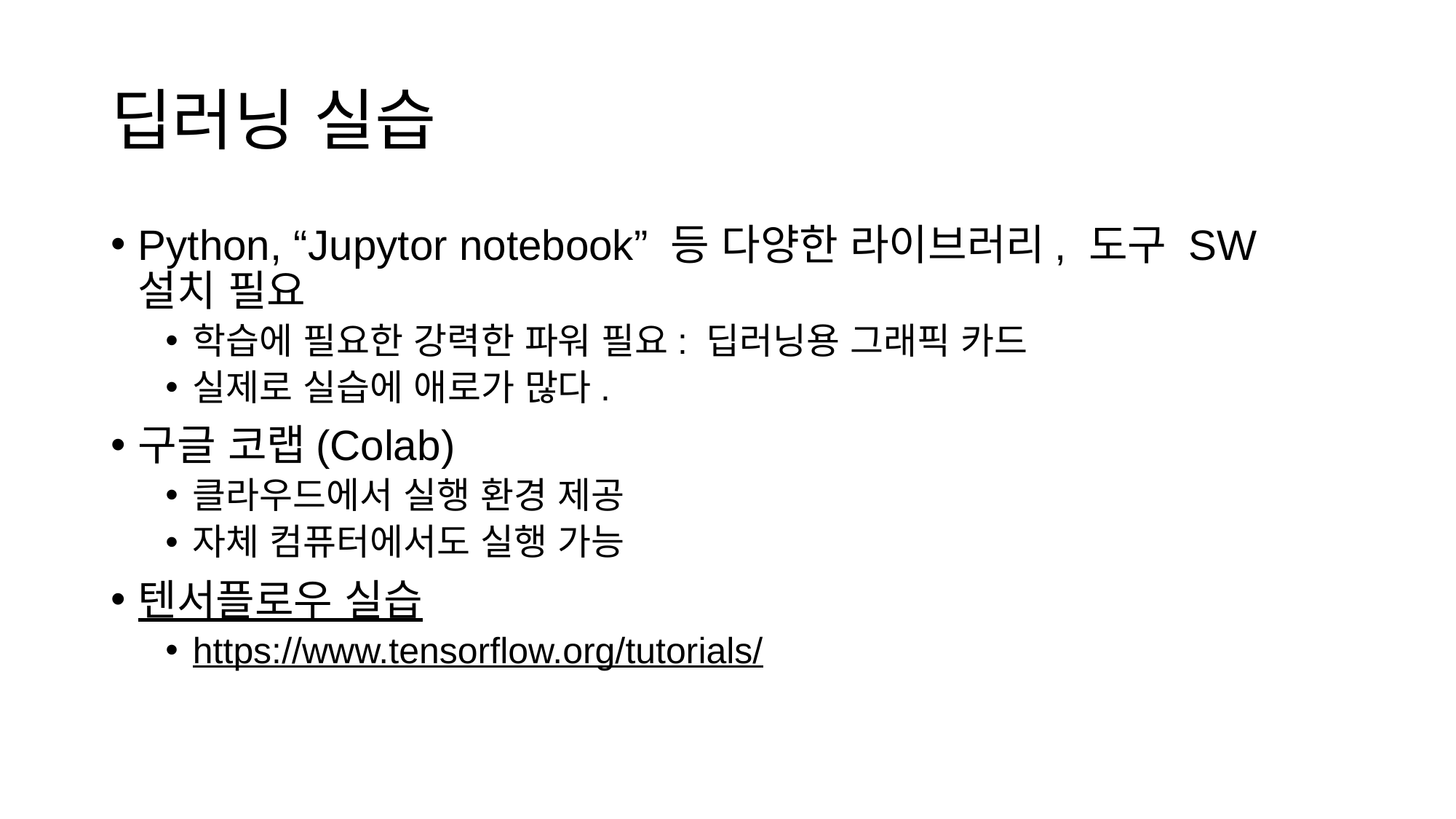

# 딥러닝 실습
Python, “Jupytor notebook” 등 다양한 라이브러리, 도구 SW 설치 필요
학습에 필요한 강력한 파워 필요: 딥러닝용 그래픽 카드
실제로 실습에 애로가 많다.
구글 코랩(Colab)
클라우드에서 실행 환경 제공
자체 컴퓨터에서도 실행 가능
텐서플로우 실습
https://www.tensorflow.org/tutorials/